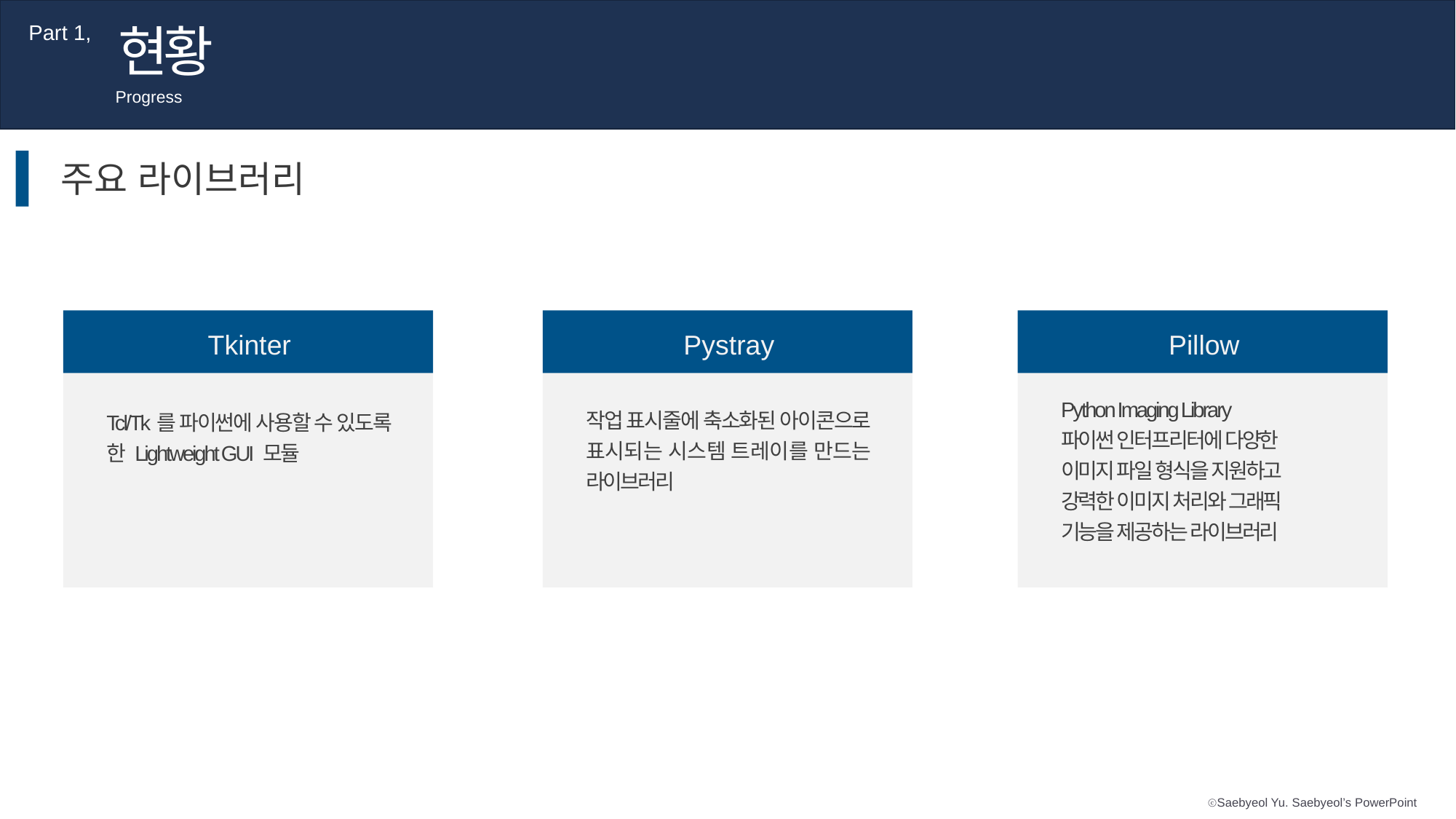

현황
Part 1,
Progress

주요 라이브러리

Tkinter
Tcl/Tk를 파이썬에 사용할 수 있도록 한 Lightweight GUI 모듈

Pystray
작업 표시줄에 축소화된 아이콘으로 표시되는 시스템 트레이를 만드는 라이브러리

Pillow
Python Imaging Library
파이썬 인터프리터에 다양한
이미지 파일 형식을 지원하고
강력한 이미지 처리와 그래픽
기능을 제공하는 라이브러리